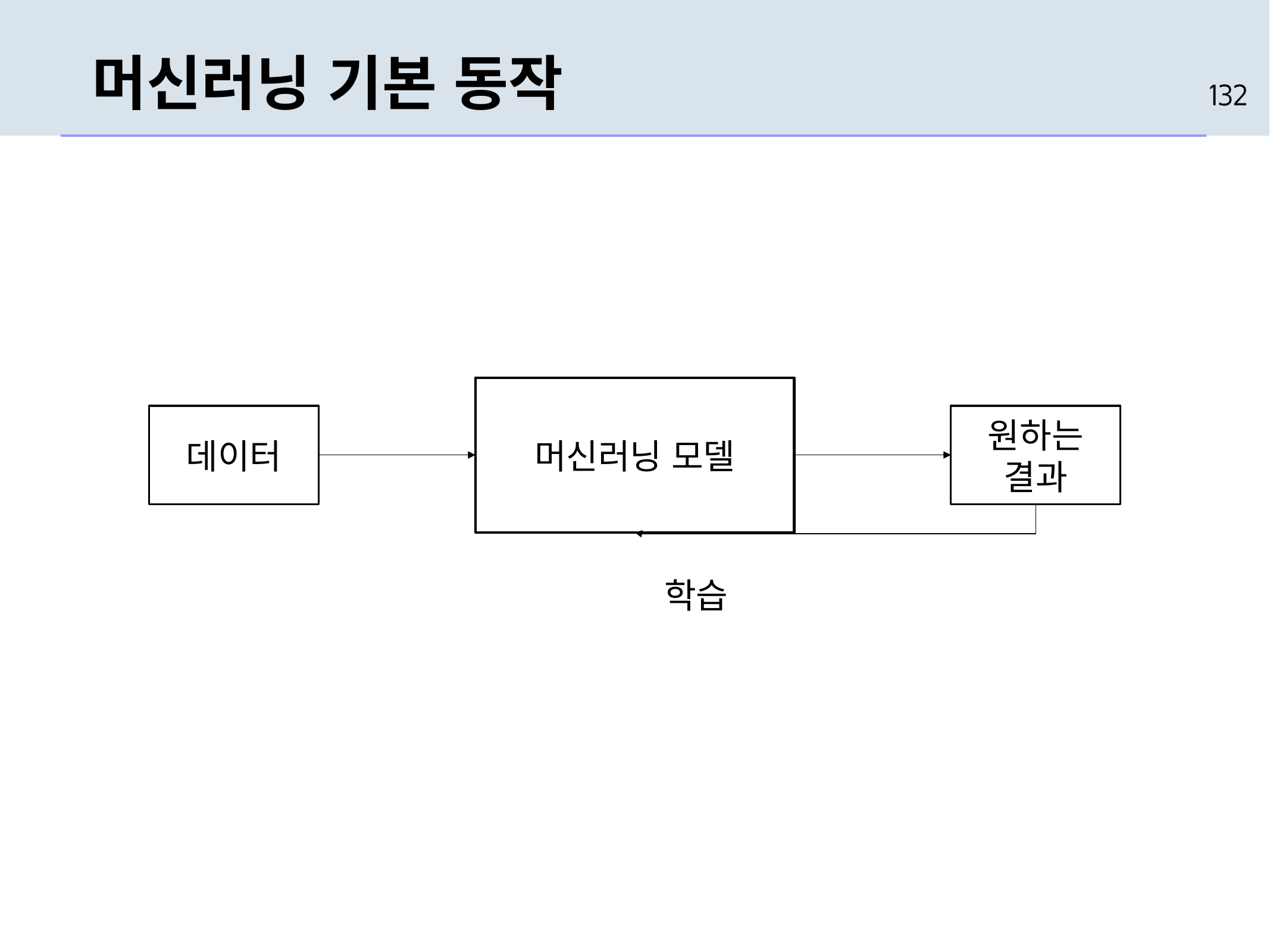

# 머신러닝 기본 동작
132

머신러닝 모델
데이터
원하는 결과
학습